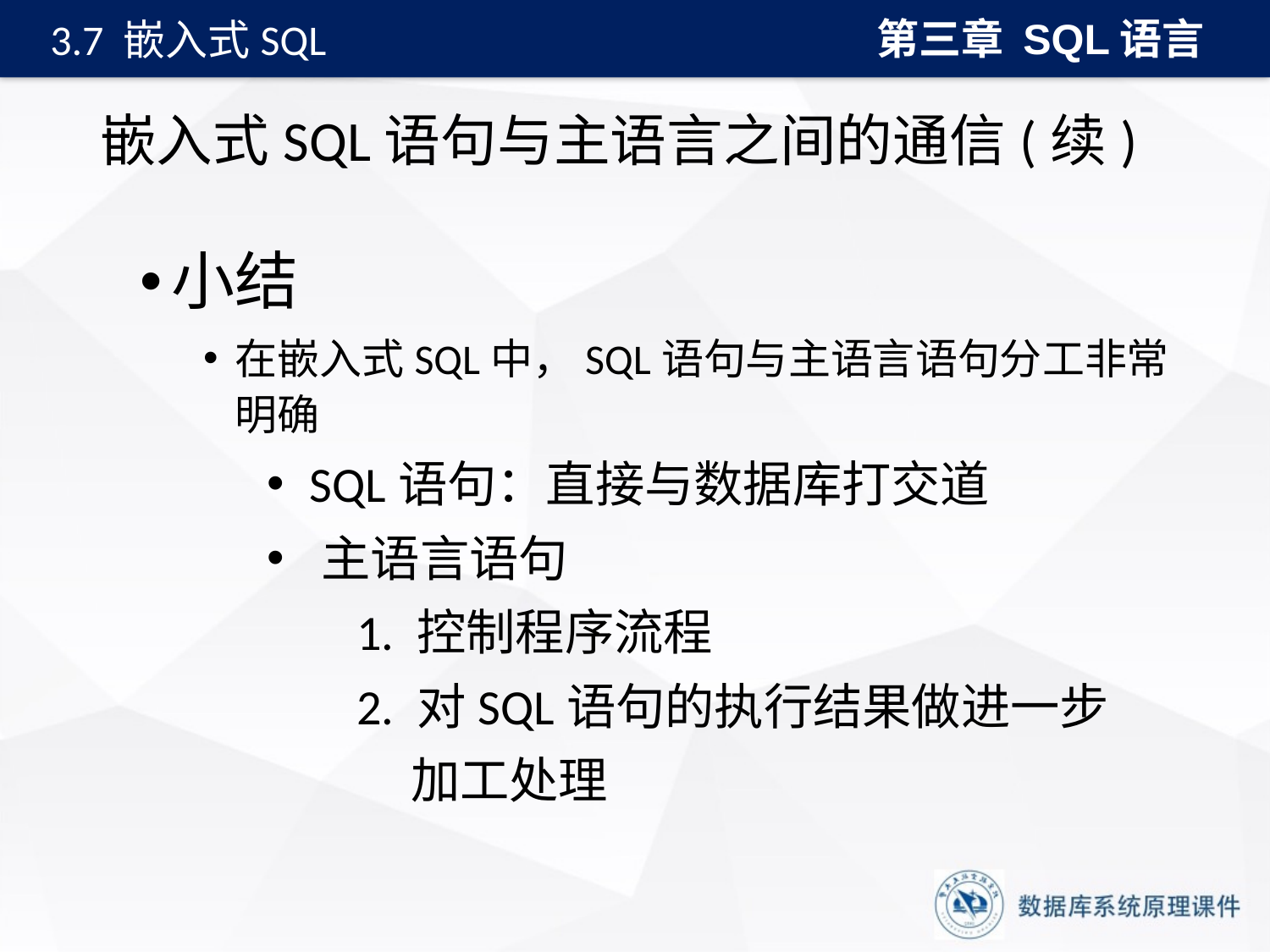

第三章 SQL语言
3.7 嵌入式SQL
# 嵌入式SQL语句与主语言之间的通信(续)
小结
在嵌入式SQL中，SQL语句与主语言语句分工非常明确
 SQL语句：直接与数据库打交道
 主语言语句
        1. 控制程序流程
        2. 对SQL语句的执行结果做进一步
            加工处理